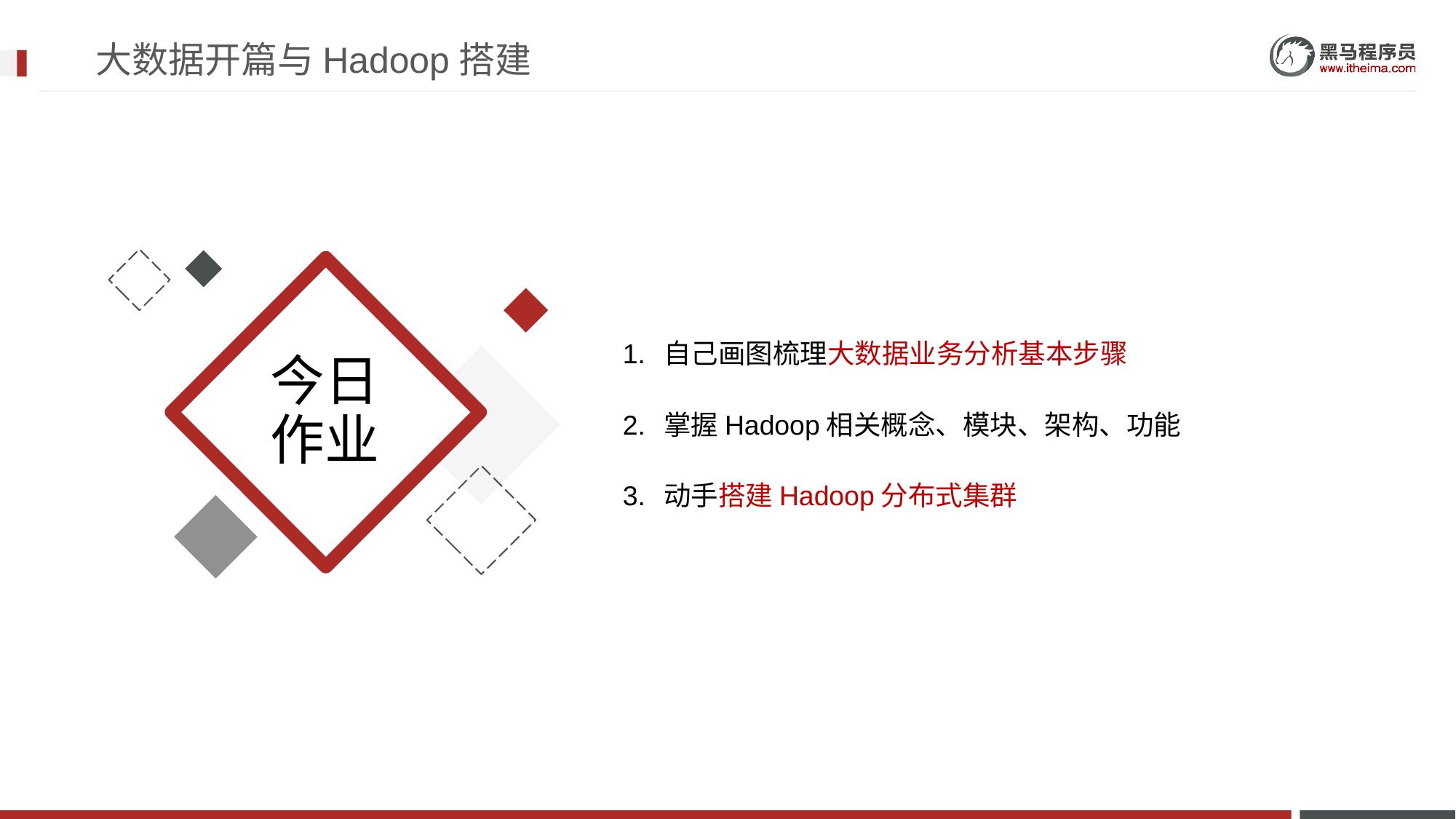

# 大数据开篇与Hadoop搭建
自己画图梳理大数据业务分析基本步骤
掌握Hadoop相关概念、模块、架构、功能
动手搭建Hadoop分布式集群